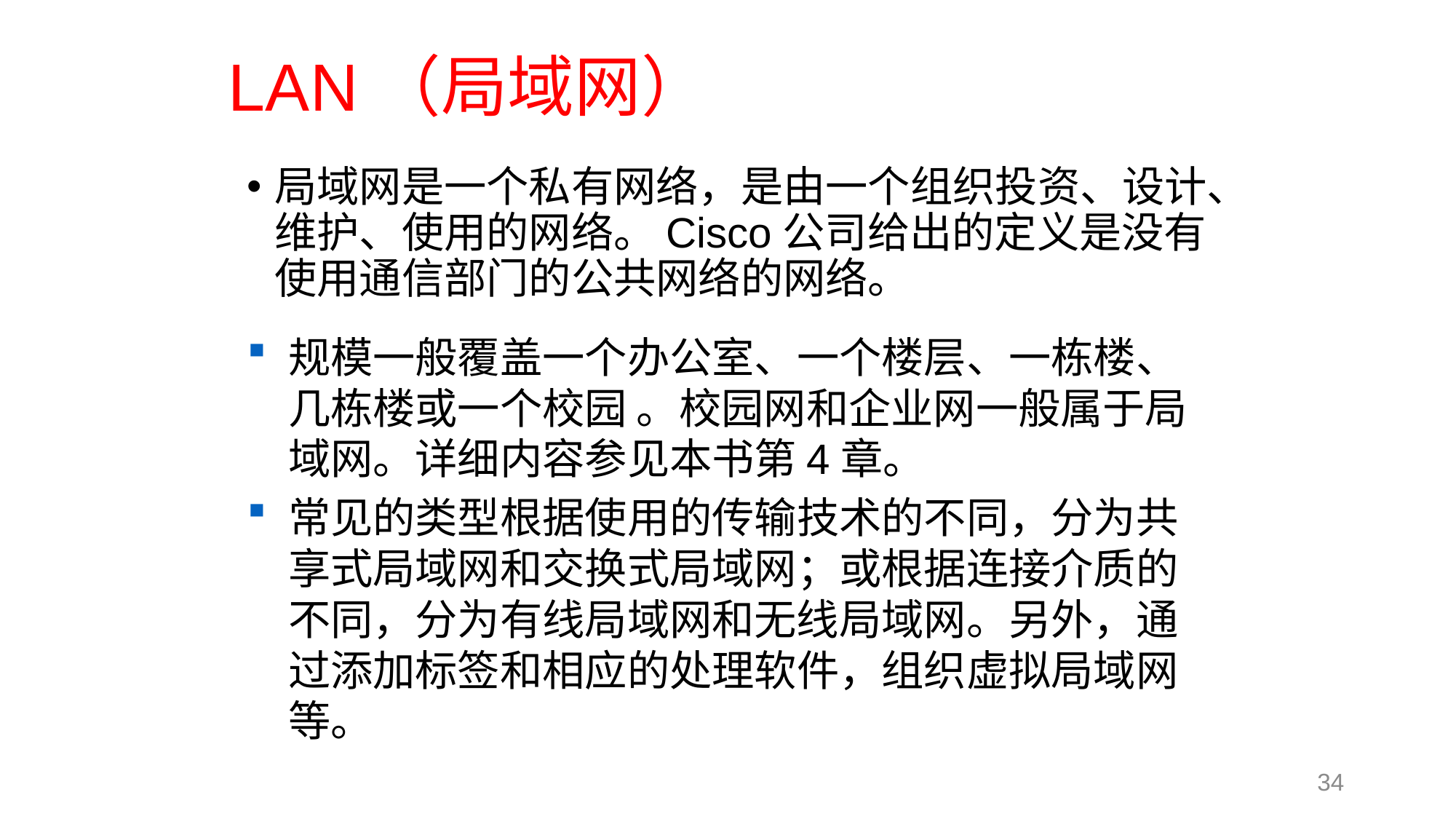

# LAN（局域网）
局域网是一个私有网络，是由一个组织投资、设计、维护、使用的网络。Cisco公司给出的定义是没有使用通信部门的公共网络的网络。
规模一般覆盖一个办公室、一个楼层、一栋楼、几栋楼或一个校园 。校园网和企业网一般属于局域网。详细内容参见本书第4章。

常见的类型根据使用的传输技术的不同，分为共享式局域网和交换式局域网；或根据连接介质的不同，分为有线局域网和无线局域网。另外，通过添加标签和相应的处理软件，组织虚拟局域网等。

34